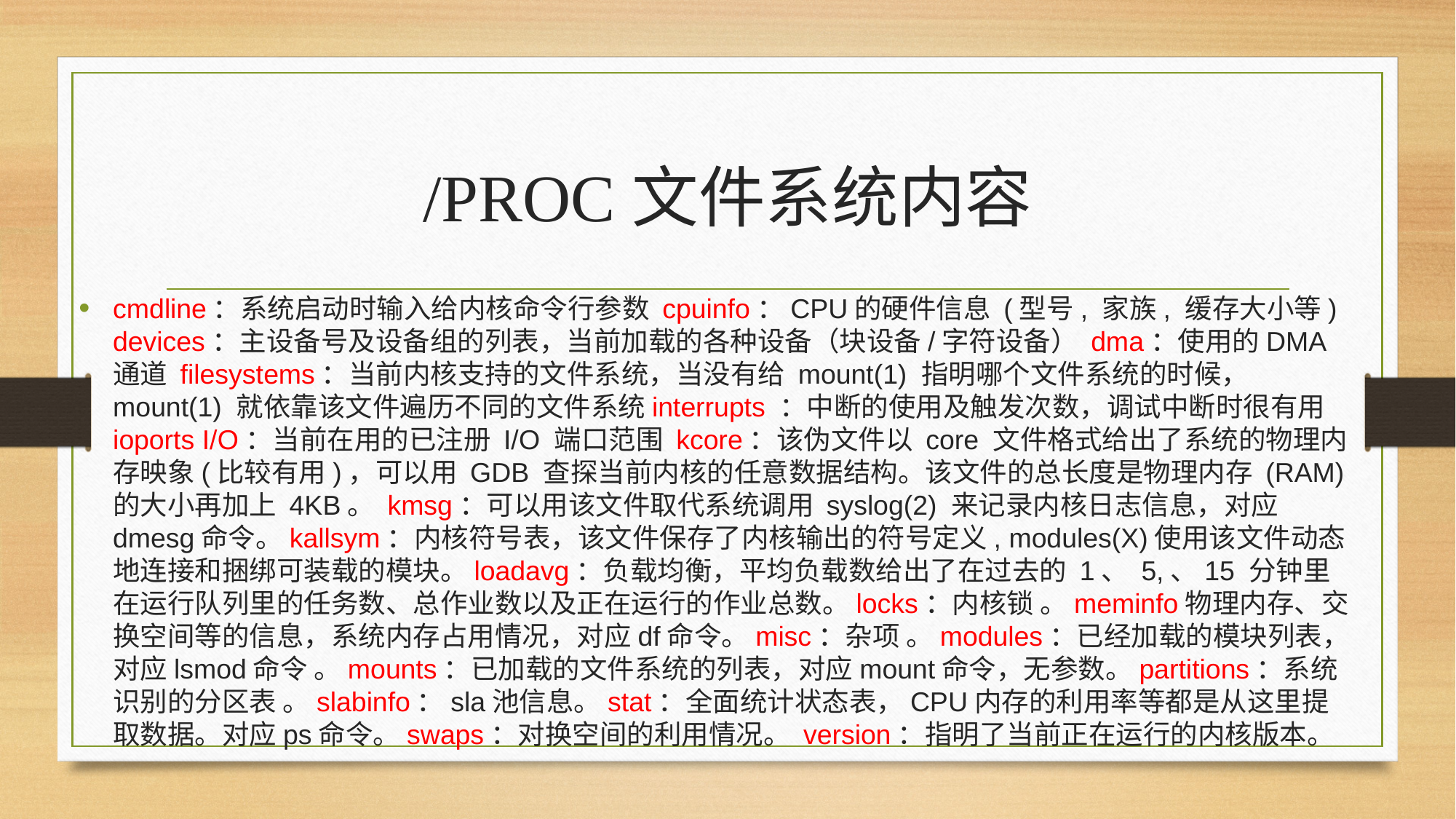

# /PROC文件系统内容
cmdline：系统启动时输入给内核命令行参数 cpuinfo：CPU的硬件信息 (型号, 家族, 缓存大小等)  devices：主设备号及设备组的列表，当前加载的各种设备（块设备/字符设备） dma：使用的DMA通道 filesystems：当前内核支持的文件系统，当没有给 mount(1) 指明哪个文件系统的时候， mount(1) 就依靠该文件遍历不同的文件系统interrupts ：中断的使用及触发次数，调试中断时很有用 ioports I/O：当前在用的已注册 I/O 端口范围 kcore：该伪文件以 core 文件格式给出了系统的物理内存映象(比较有用)，可以用 GDB 查探当前内核的任意数据结构。该文件的总长度是物理内存 (RAM) 的大小再加上 4KB。 kmsg：可以用该文件取代系统调用 syslog(2) 来记录内核日志信息，对应dmesg命令。kallsym：内核符号表，该文件保存了内核输出的符号定义, modules(X)使用该文件动态地连接和捆绑可装载的模块。loadavg：负载均衡，平均负载数给出了在过去的 1、 5,、15 分钟里在运行队列里的任务数、总作业数以及正在运行的作业总数。locks：内核锁 。meminfo物理内存、交换空间等的信息，系统内存占用情况，对应df命令。misc：杂项 。modules：已经加载的模块列表，对应lsmod命令 。mounts：已加载的文件系统的列表，对应mount命令，无参数。partitions：系统识别的分区表 。slabinfo：sla池信息。stat：全面统计状态表，CPU内存的利用率等都是从这里提取数据。对应ps命令。swaps：对换空间的利用情况。 version：指明了当前正在运行的内核版本。